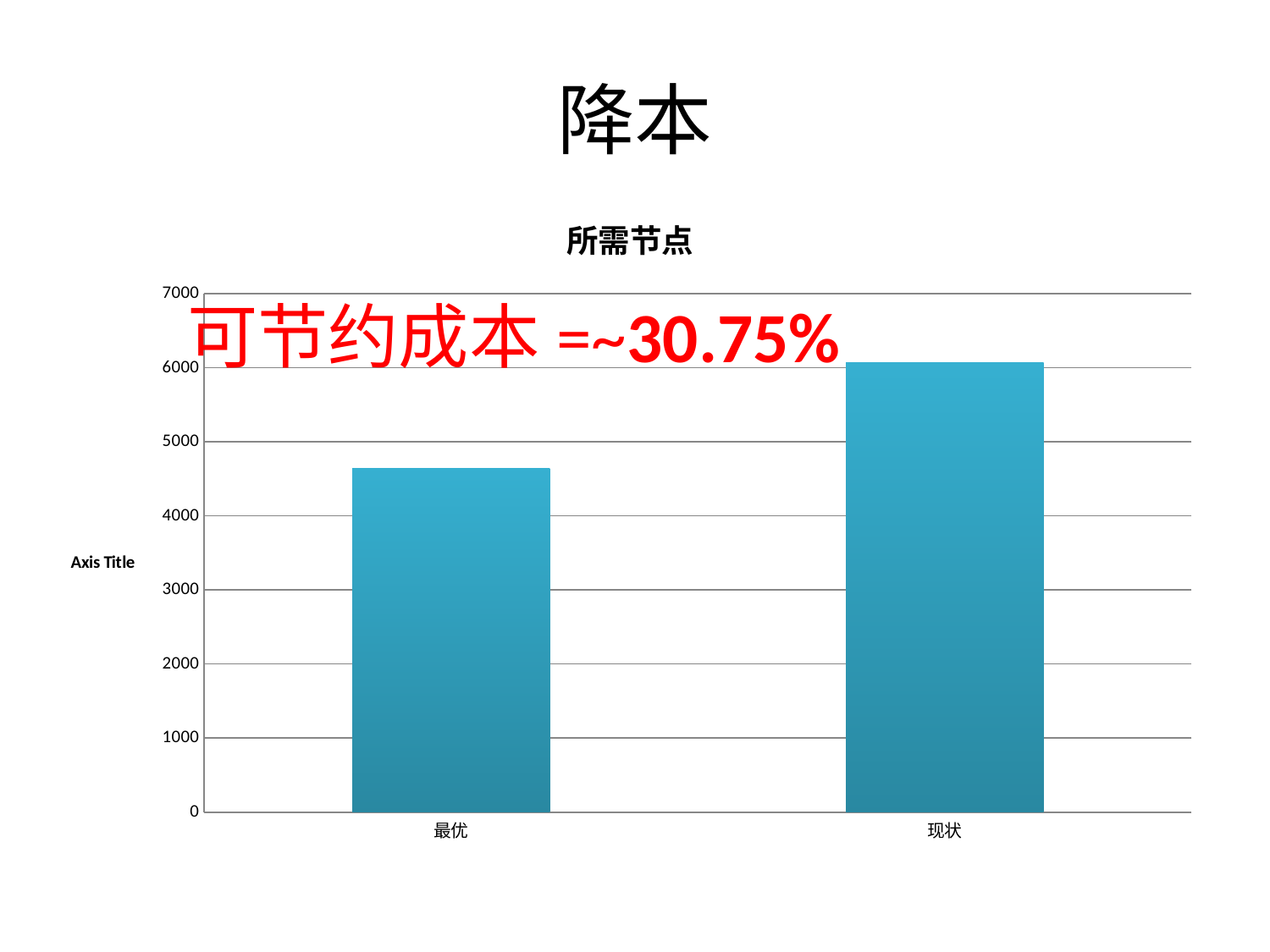

# 降本

### Chart:

| Category | 所需节点 |
|---|---|
| 最优 | 4644.0 |
| 现状 | 6072.0 |
可节约成本=~30.75%